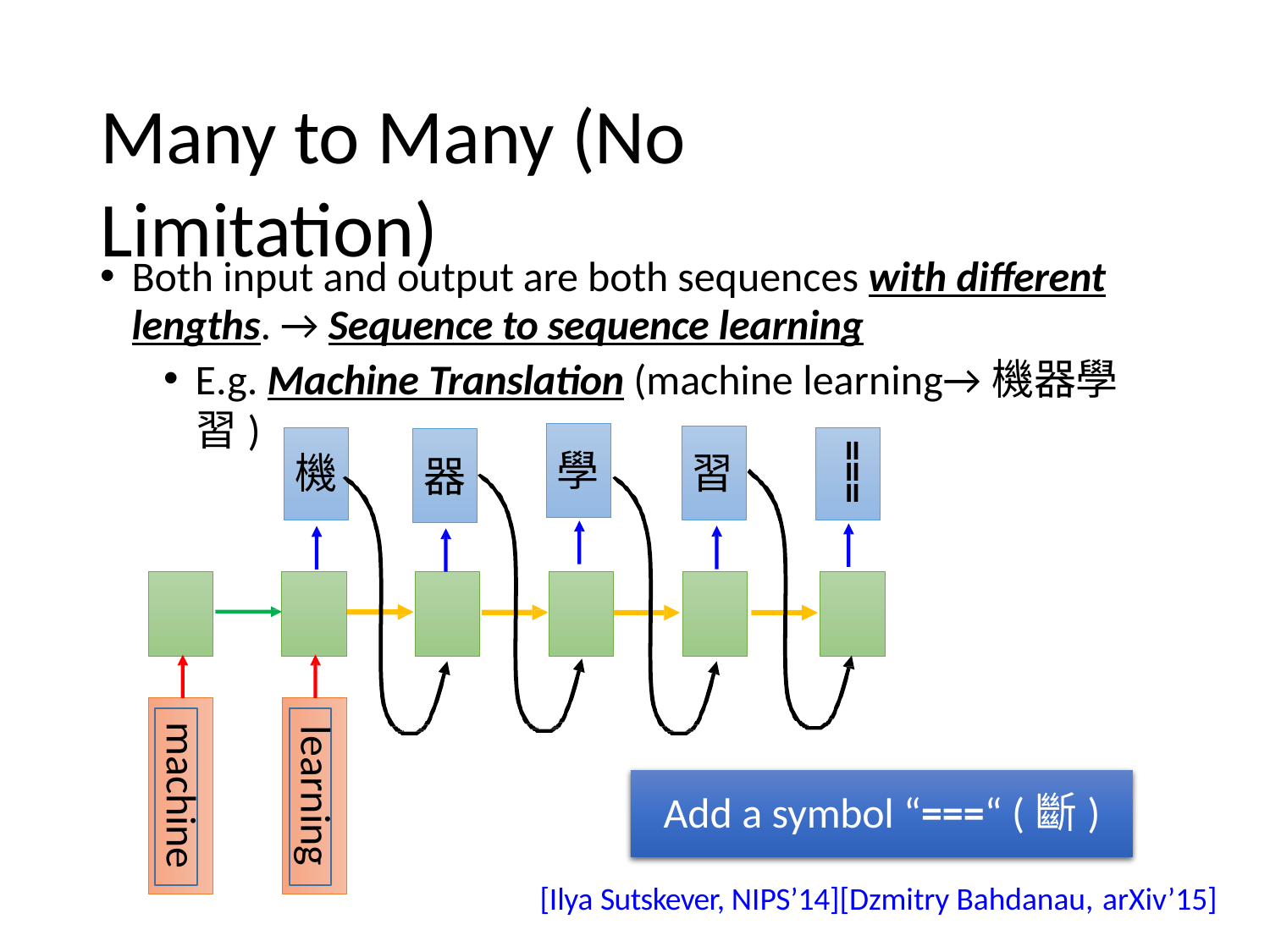

# Many to Many (No Limitation)
Both input and output are both sequences with different
lengths. → Sequence to sequence learning
E.g. Machine Translation (machine learning→機器學習)

===
學
習
機
器

machine

learning

Add a symbol “===“ (斷)

[Ilya Sutskever, NIPS’14][Dzmitry Bahdanau, arXiv’15]